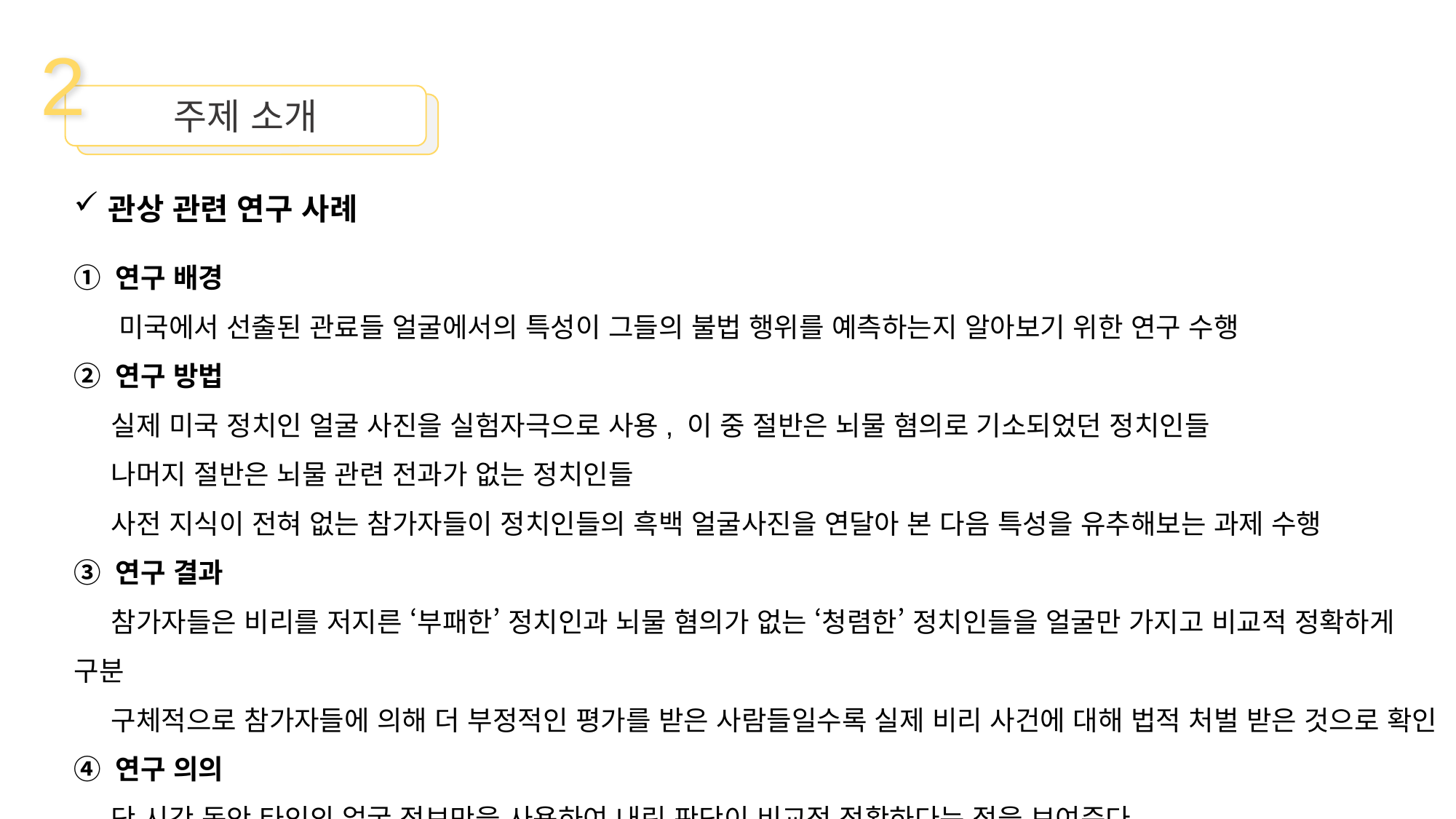

2

주제 소개

관상 관련 연구 사례

① 연구 배경
     미국에서 선출된 관료들 얼굴에서의 특성이 그들의 불법 행위를 예측하는지 알아보기 위한 연구 수행
② 연구 방법
    실제 미국 정치인 얼굴 사진을 실험자극으로 사용, 이 중 절반은 뇌물 혐의로 기소되었던 정치인들
    나머지 절반은 뇌물 관련 전과가 없는 정치인들
    사전 지식이 전혀 없는 참가자들이 정치인들의 흑백 얼굴사진을 연달아 본 다음 특성을 유추해보는 과제 수행
③ 연구 결과
    참가자들은 비리를 저지른 ‘부패한’ 정치인과 뇌물 혐의가 없는 ‘청렴한’ 정치인들을 얼굴만 가지고 비교적 정확하게 구분
    구체적으로 참가자들에 의해 더 부정적인 평가를 받은 사람들일수록 실제 비리 사건에 대해 법적 처벌 받은 것으로 확인
④ 연구 의의
    단 시간 동안 타인의 얼굴 정보만을 사용하여 내린 판단이 비교적 정확하다는 점을 보여준다